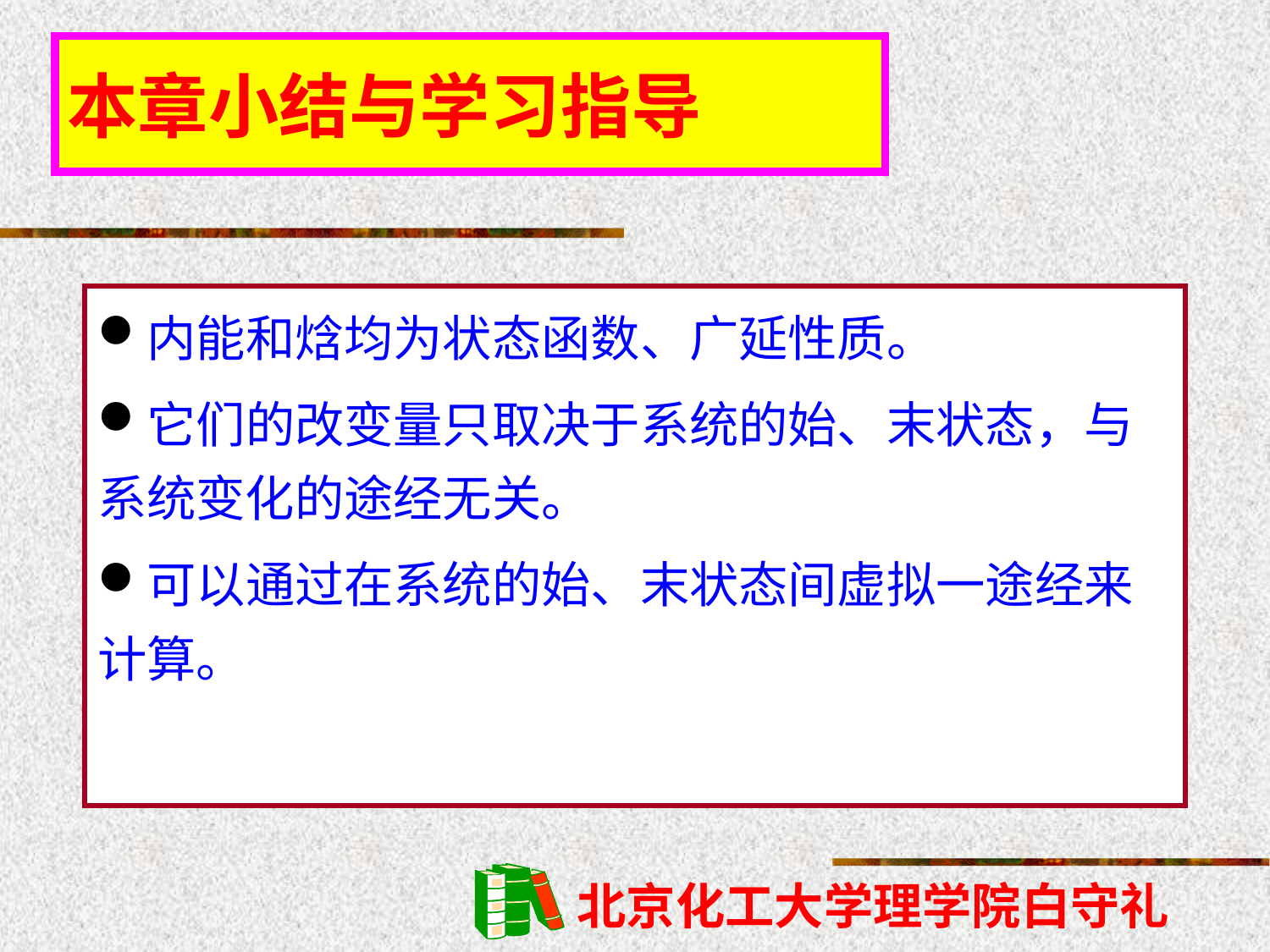

本章小结与学习指导
内能和焓均为状态函数、广延性质。
它们的改变量只取决于系统的始、末状态，与系统变化的途经无关。
可以通过在系统的始、末状态间虚拟一途经来计算。